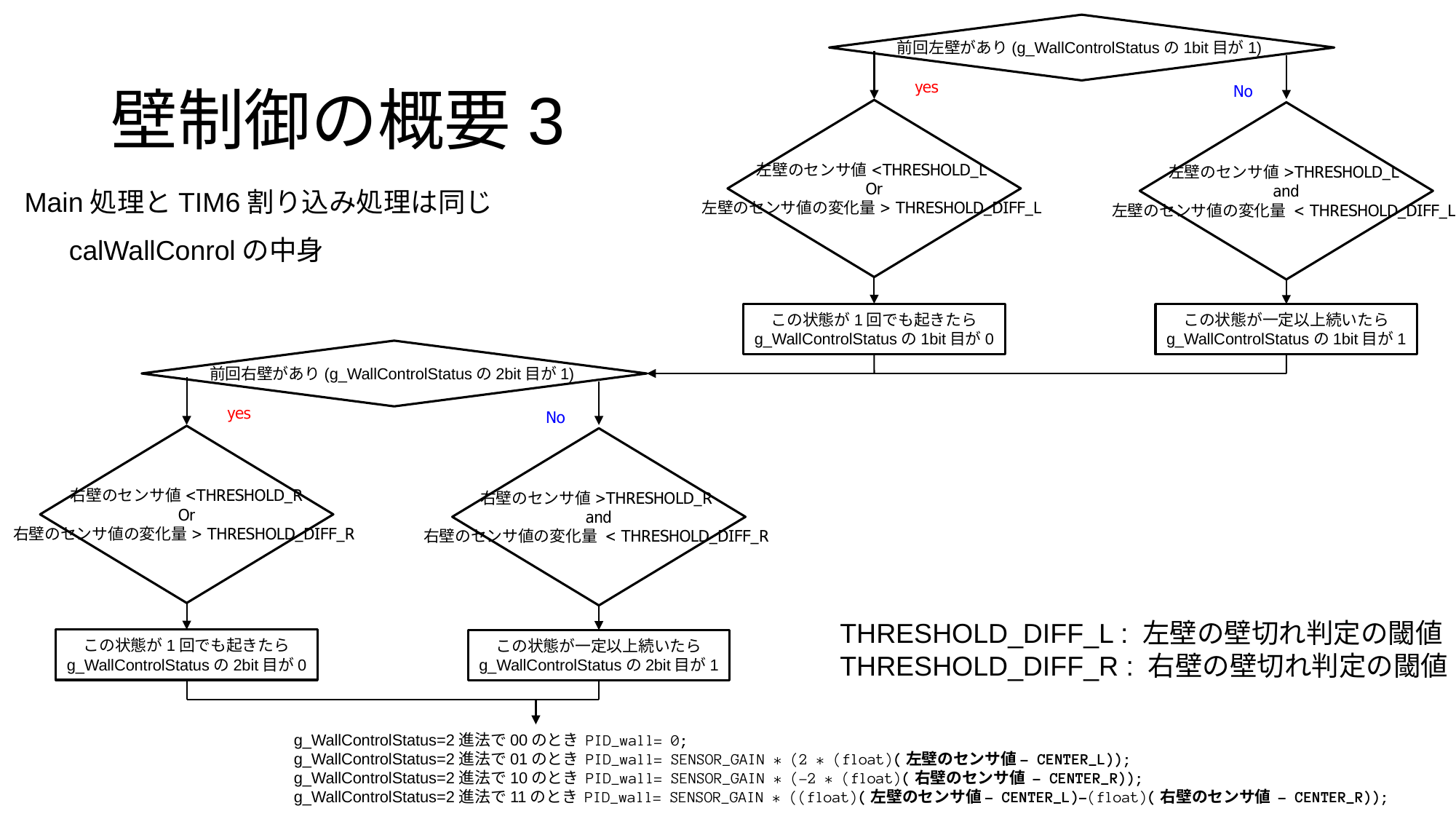

前回左壁があり(g_WallControlStatusの1bit目が1)
# 壁制御の概要3
yes
No
左壁のセンサ値<THRESHOLD_L
Or
左壁のセンサ値の変化量> THRESHOLD_DIFF_L
左壁のセンサ値>THRESHOLD_L
and
左壁のセンサ値の変化量 < THRESHOLD_DIFF_L
Main処理とTIM6割り込み処理は同じ
calWallConrolの中身
この状態が1回でも起きたら
g_WallControlStatusの1bit目が0
この状態が一定以上続いたら
g_WallControlStatusの1bit目が1
前回右壁があり(g_WallControlStatusの2bit目が1)
yes
No
右壁のセンサ値<THRESHOLD_R
Or
右壁のセンサ値の変化量> THRESHOLD_DIFF_R
右壁のセンサ値>THRESHOLD_R
and
右壁のセンサ値の変化量 < THRESHOLD_DIFF_R
THRESHOLD_DIFF_L : 左壁の壁切れ判定の閾値
THRESHOLD_DIFF_R : 右壁の壁切れ判定の閾値
この状態が1回でも起きたら
g_WallControlStatusの2bit目が0
この状態が一定以上続いたら
g_WallControlStatusの2bit目が1
g_WallControlStatus=2進法で00のとき PID_wall= 0;
g_WallControlStatus=2進法で01のとき PID_wall= SENSOR_GAIN * (2 * (float)(左壁のセンサ値- CENTER_L));
g_WallControlStatus=2進法で10のとき PID_wall= SENSOR_GAIN * (-2 * (float)(右壁のセンサ値 - CENTER_R));
g_WallControlStatus=2進法で11のとき PID_wall= SENSOR_GAIN * ((float)(左壁のセンサ値- CENTER_L)-(float)(右壁のセンサ値 - CENTER_R));